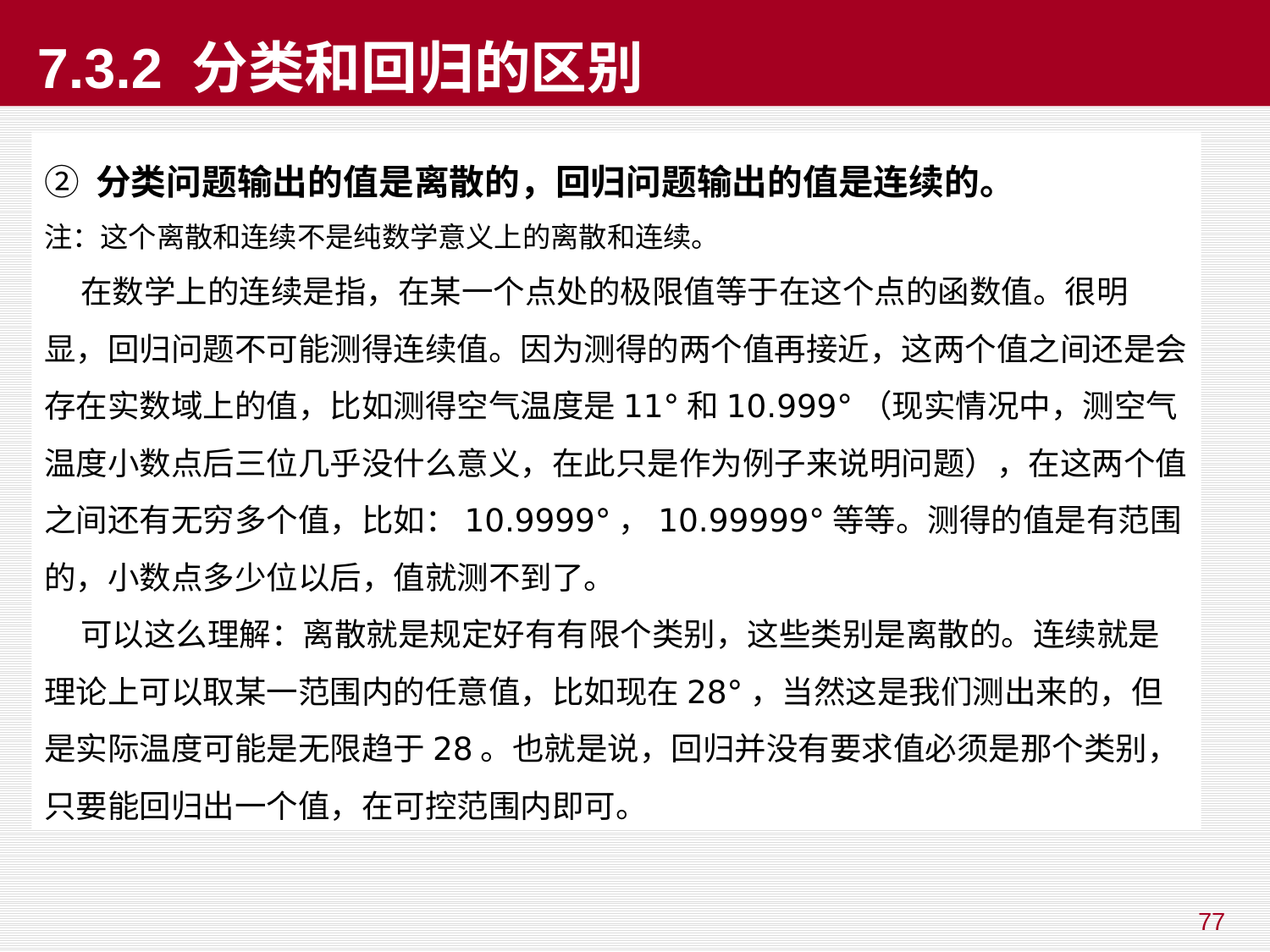

# 7.3.2 分类和回归的区别
② 分类问题输出的值是离散的，回归问题输出的值是连续的。
注：这个离散和连续不是纯数学意义上的离散和连续。
    在数学上的连续是指，在某一个点处的极限值等于在这个点的函数值。很明显，回归问题不可能测得连续值。因为测得的两个值再接近，这两个值之间还是会存在实数域上的值，比如测得空气温度是11°和10.999°（现实情况中，测空气温度小数点后三位几乎没什么意义，在此只是作为例子来说明问题），在这两个值之间还有无穷多个值，比如：10.9999°，10.99999°等等。测得的值是有范围的，小数点多少位以后，值就测不到了。
    可以这么理解：离散就是规定好有有限个类别，这些类别是离散的。连续就是理论上可以取某一范围内的任意值，比如现在28°，当然这是我们测出来的，但是实际温度可能是无限趋于28。也就是说，回归并没有要求值必须是那个类别，只要能回归出一个值，在可控范围内即可。
77